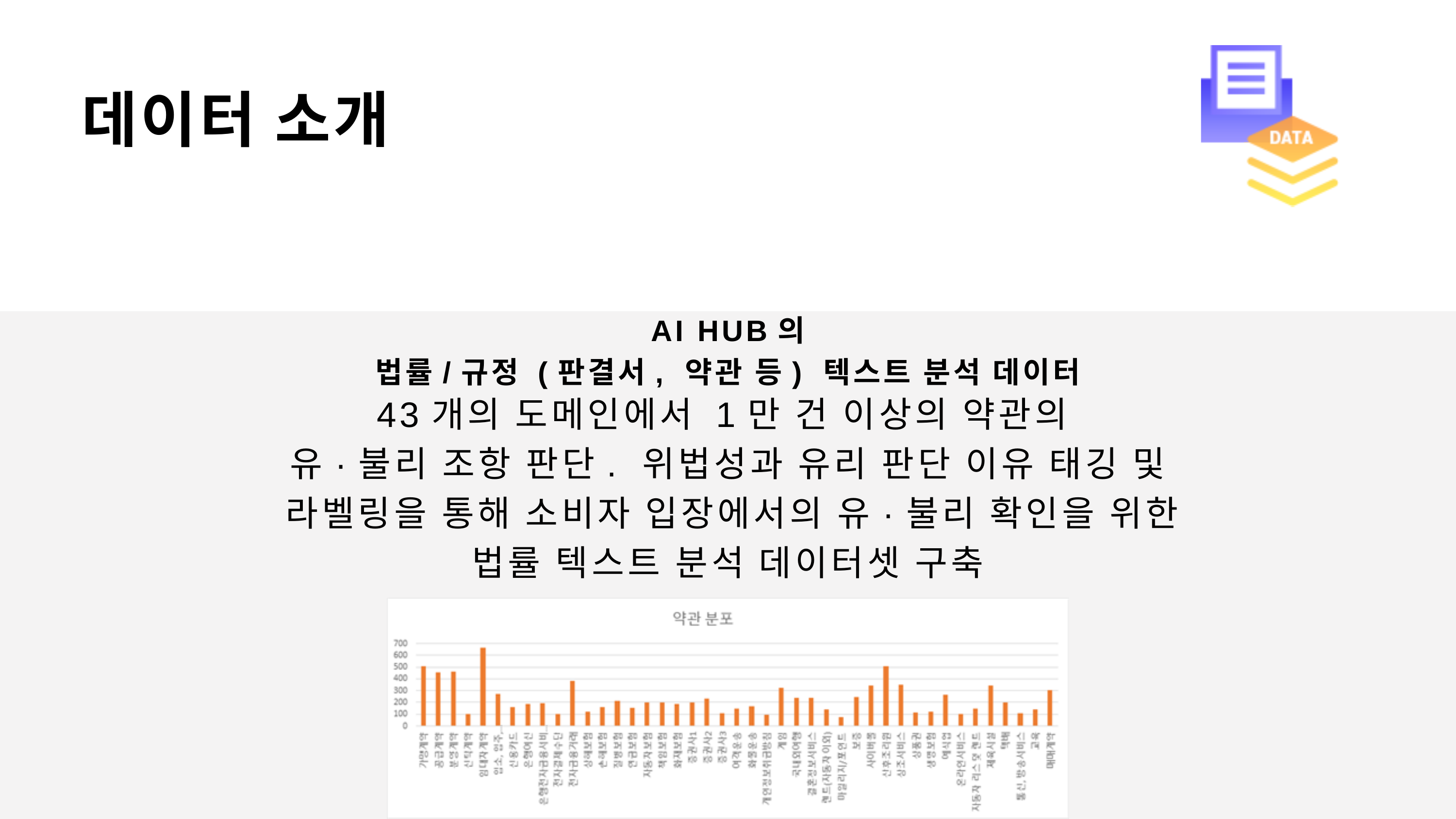

데이터 소개
AI HUB의
법률/규정 (판결서, 약관 등) 텍스트 분석 데이터

43개의 도메인에서 1만 건 이상의 약관의
유·불리 조항 판단. 위법성과 유리 판단 이유 태깅 및
 라벨링을 통해 소비자 입장에서의 유·불리 확인을 위한
법률 텍스트 분석 데이터셋 구축